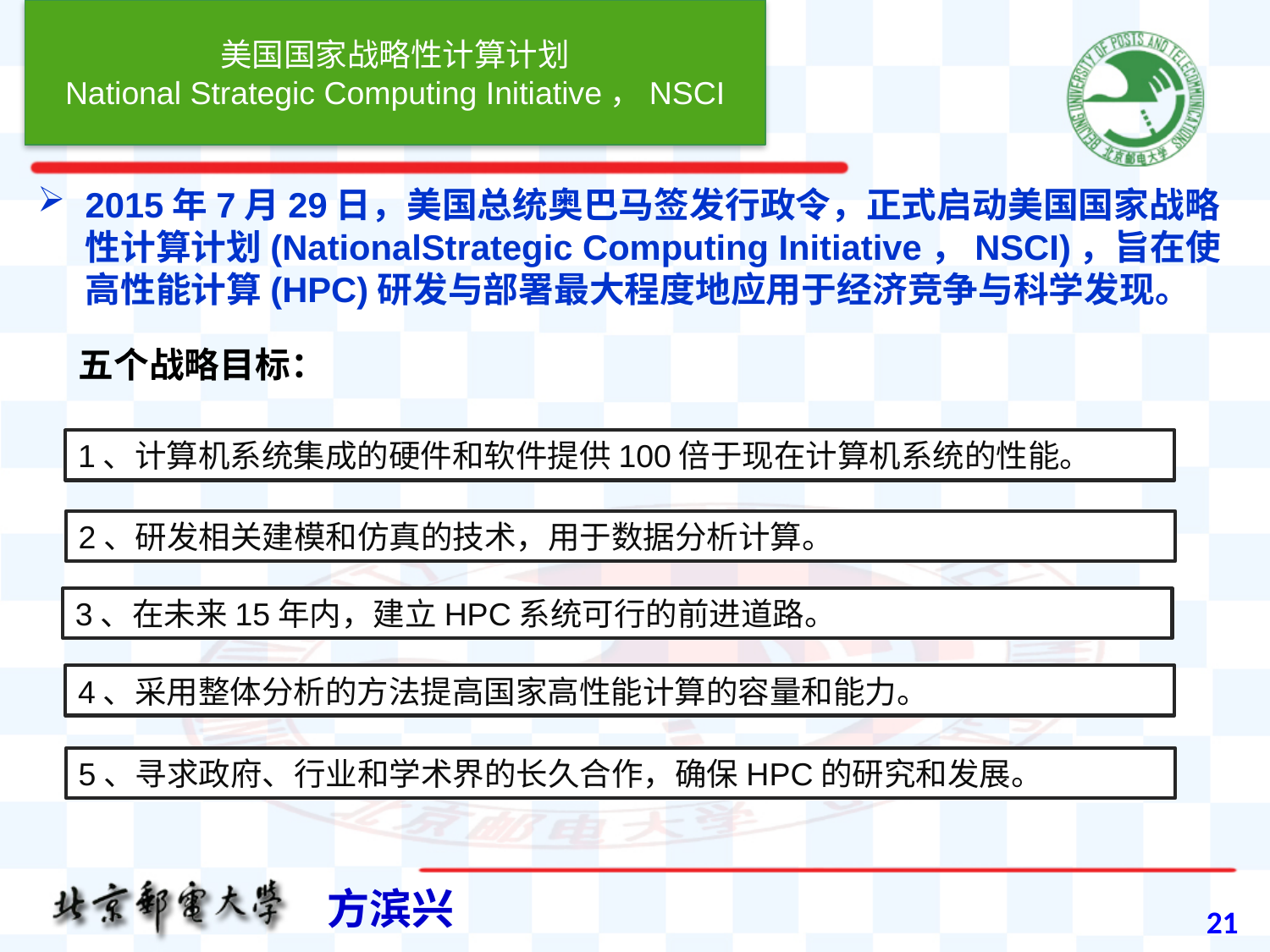

美国国家战略性计算计划
National Strategic Computing Initiative，NSCI
2015年7月29日，美国总统奥巴马签发行政令，正式启动美国国家战略性计算计划(NationalStrategic Computing Initiative，NSCI)，旨在使高性能计算(HPC)研发与部署最大程度地应用于经济竞争与科学发现。
五个战略目标：
1、计算机系统集成的硬件和软件提供100倍于现在计算机系统的性能。
2、研发相关建模和仿真的技术，用于数据分析计算。
3、在未来15年内，建立HPC系统可行的前进道路。
4、采用整体分析的方法提高国家高性能计算的容量和能力。
5、寻求政府、行业和学术界的长久合作，确保HPC的研究和发展。